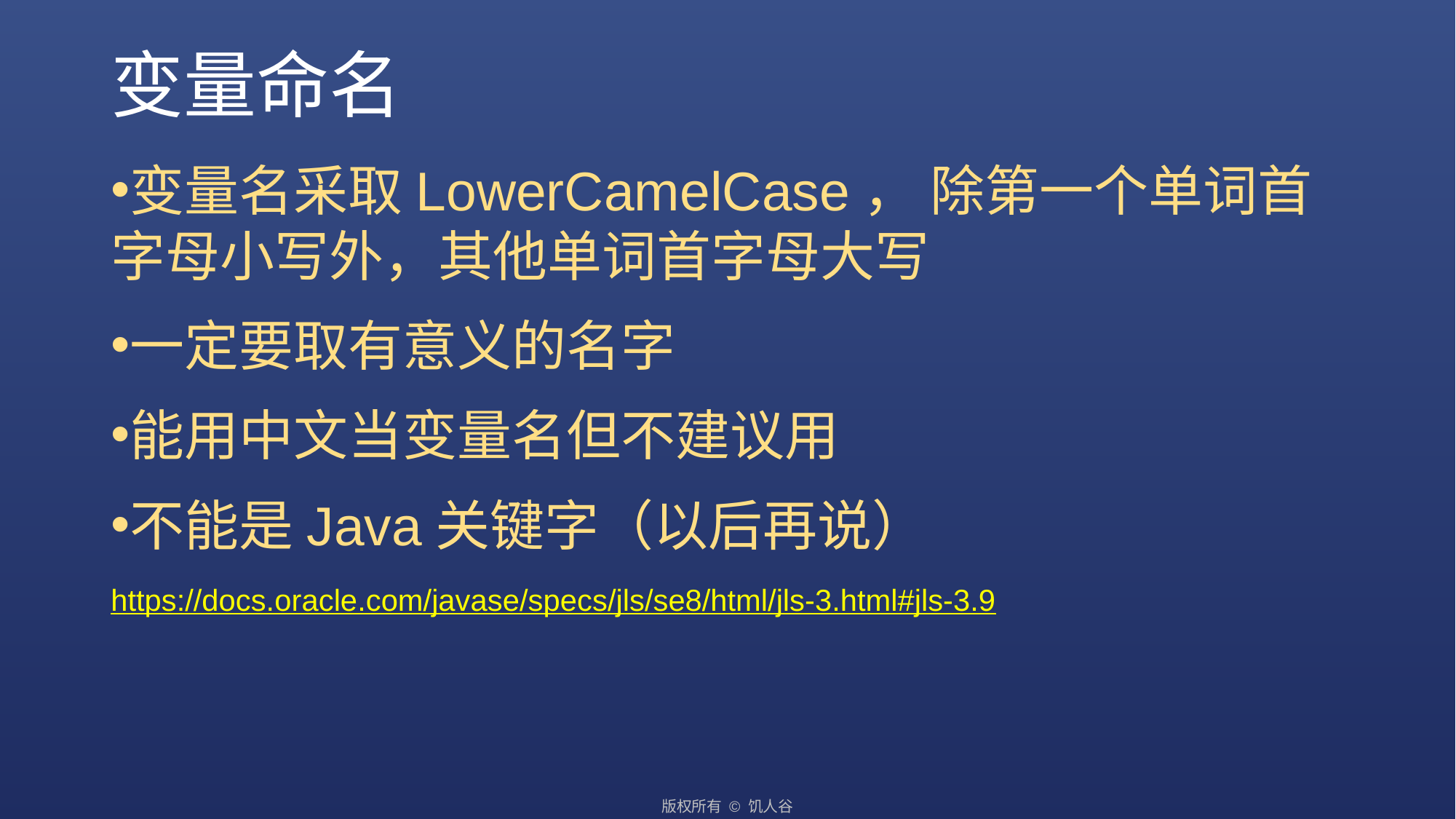

# 变量命名
变量名采取LowerCamelCase， 除第一个单词首字母小写外，其他单词首字母大写
一定要取有意义的名字
能用中文当变量名但不建议用
不能是Java关键字（以后再说）
https://docs.oracle.com/javase/specs/jls/se8/html/jls-3.html#jls-3.9